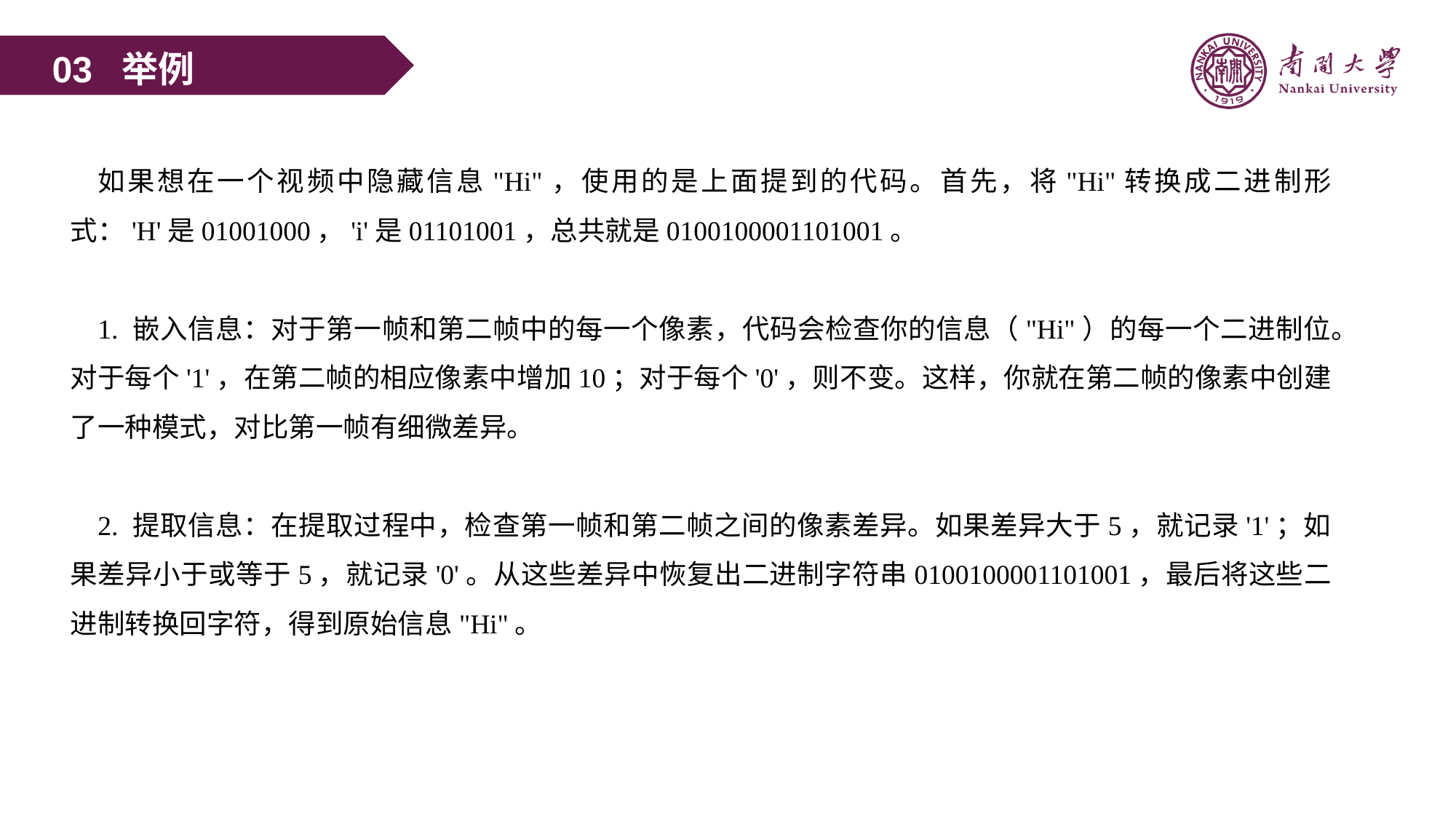

03  举例
如果想在一个视频中隐藏信息"Hi"，使用的是上面提到的代码。首先，将"Hi"转换成二进制形式：'H'是01001000，'i'是01101001，总共就是0100100001101001。

1. 嵌入信息：对于第一帧和第二帧中的每一个像素，代码会检查你的信息（"Hi"）的每一个二进制位。对于每个'1'，在第二帧的相应像素中增加10；对于每个'0'，则不变。这样，你就在第二帧的像素中创建了一种模式，对比第一帧有细微差异。

2. 提取信息：在提取过程中，检查第一帧和第二帧之间的像素差异。如果差异大于5，就记录'1'；如果差异小于或等于5，就记录'0'。从这些差异中恢复出二进制字符串0100100001101001，最后将这些二进制转换回字符，得到原始信息"Hi"。
原图